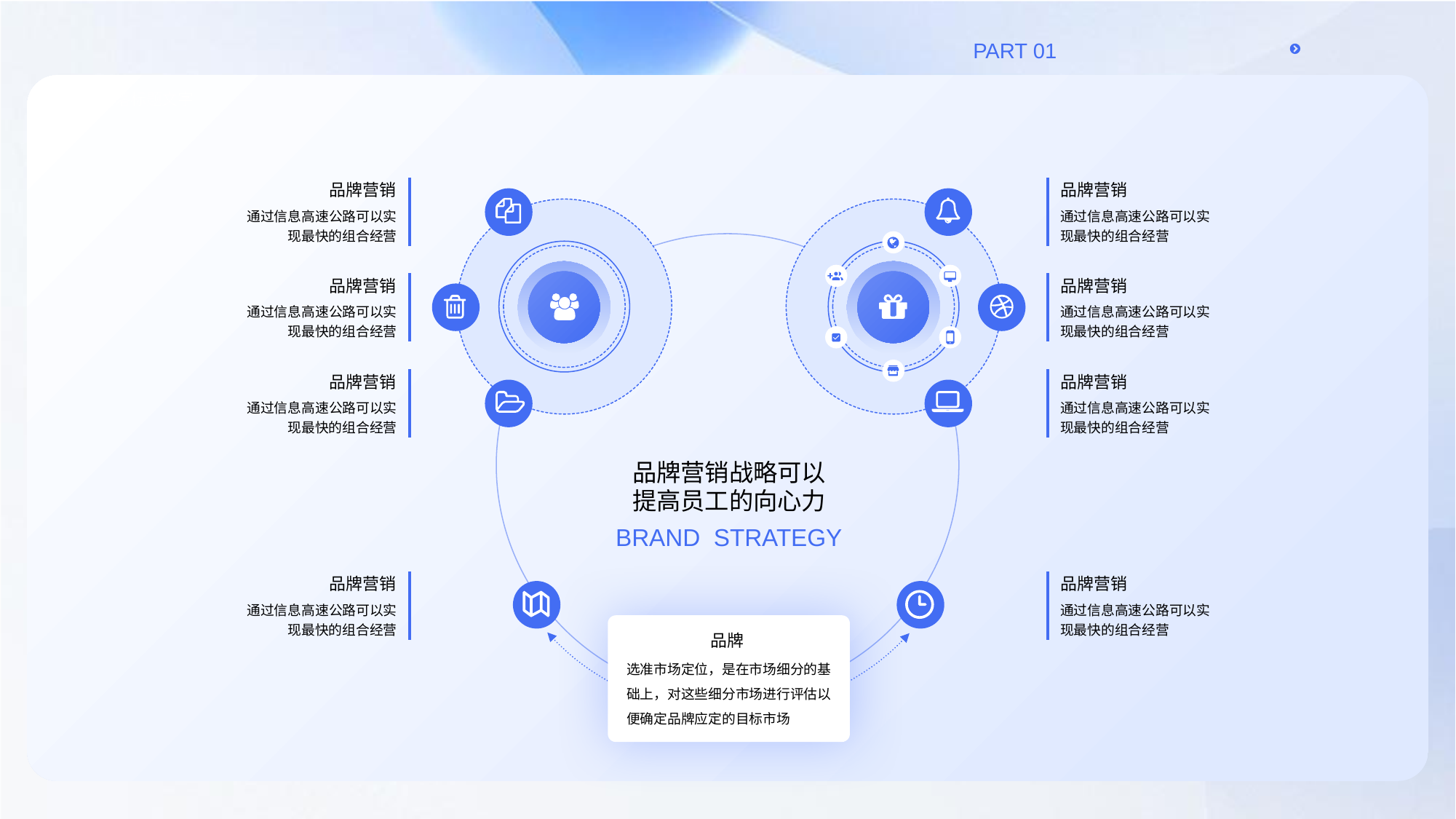

品牌营销
品牌营销

通过信息高速公路可以实现最快的组合经营
通过信息高速公路可以实现最快的组合经营

品牌营销
品牌营销

通过信息高速公路可以实现最快的组合经营
通过信息高速公路可以实现最快的组合经营

品牌营销
品牌营销

通过信息高速公路可以实现最快的组合经营
通过信息高速公路可以实现最快的组合经营

品牌营销战略可以提高员工的向心力
Brand  strategy
品牌营销
品牌营销

通过信息高速公路可以实现最快的组合经营
通过信息高速公路可以实现最快的组合经营

品牌
选准市场定位，是在市场细分的基础上，对这些细分市场进行评估以便确定品牌应定的目标市场